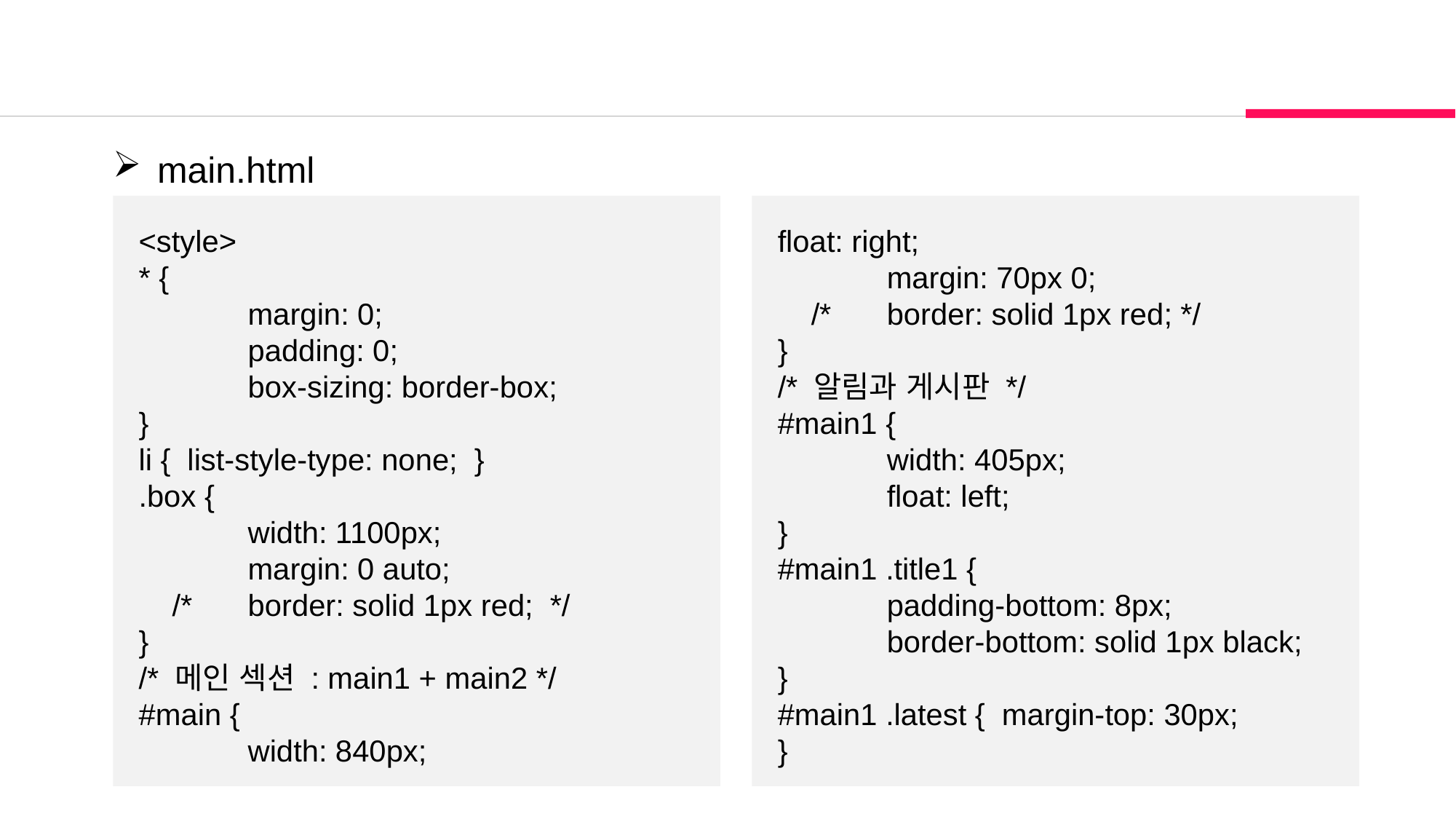

main.html
float: right;
	margin: 70px 0;
    /*	border: solid 1px red; */
}
/* 알림과 게시판 */
#main1 {
	width: 405px;
	float: left;
}
#main1 .title1 {
	padding-bottom: 8px;
	border-bottom: solid 1px black;
}
#main1 .latest {  margin-top: 30px;
}
<style>
* {
	margin: 0;
	padding: 0;
	box-sizing: border-box;
}
li {  list-style-type: none;  }
.box {
	width: 1100px;
	margin: 0 auto;
    /*	border: solid 1px red;  */
}
/* 메인 섹션 : main1 + main2 */
#main {
	width: 840px;